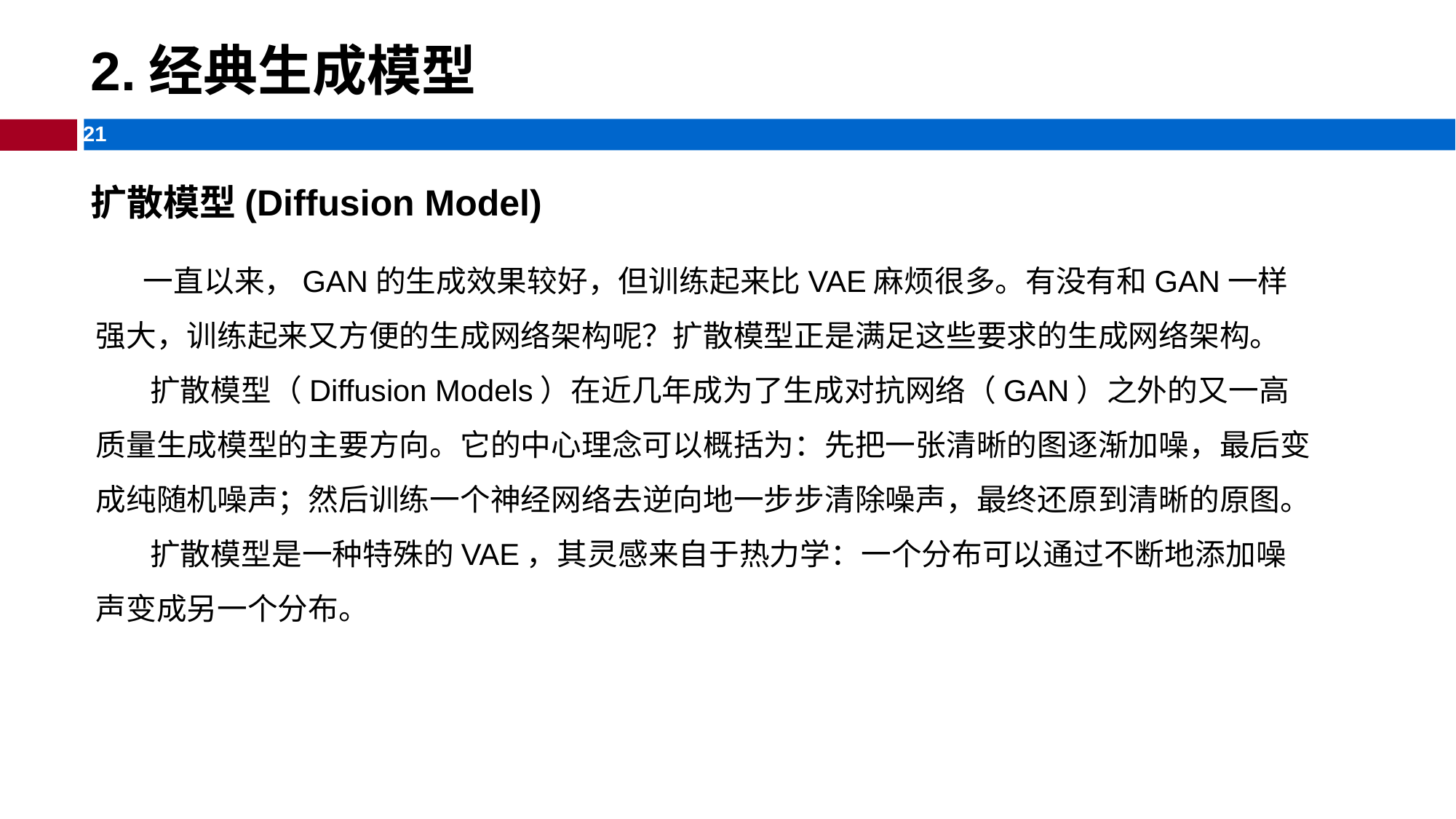

GAN的思考与前景
# 2.经典生成模型
扩散模型(Diffusion Model)
      一直以来，GAN的生成效果较好，但训练起来比VAE麻烦很多。有没有和GAN一样强大，训练起来又方便的生成网络架构呢？扩散模型正是满足这些要求的生成网络架构。
       扩散模型（Diffusion Models）在近几年成为了生成对抗网络（GAN）之外的又一高质量生成模型的主要方向。它的中心理念可以概括为：先把一张清晰的图逐渐加噪，最后变成纯随机噪声；然后训练一个神经网络去逆向地一步步清除噪声，最终还原到清晰的原图。
       扩散模型是一种特殊的VAE，其灵感来自于热力学：一个分布可以通过不断地添加噪声变成另一个分布。